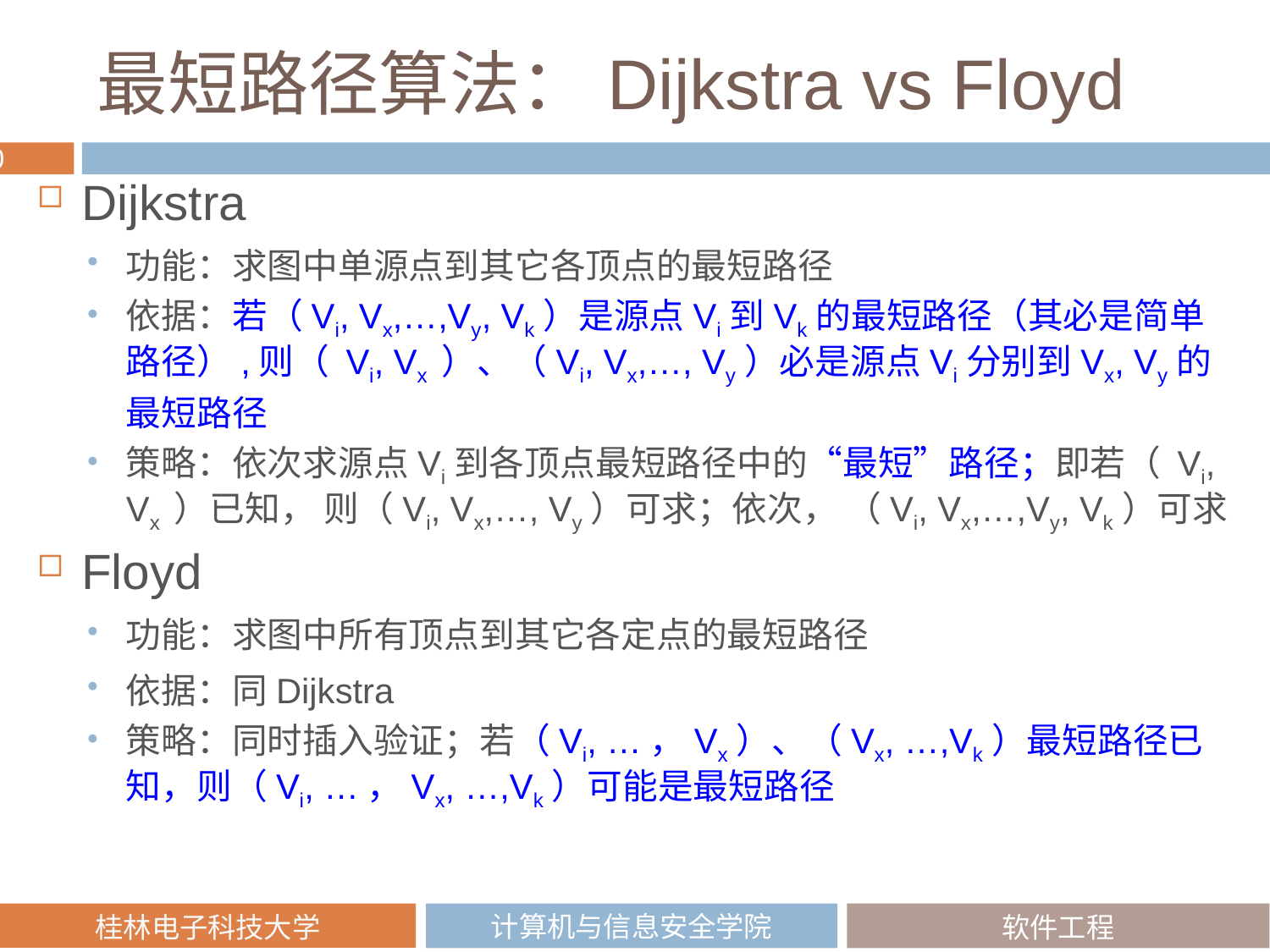

# 最短路径算法：Dijkstra vs Floyd
Dijkstra
功能：求图中单源点到其它各顶点的最短路径
依据：若（Vi, Vx,…,Vy, Vk）是源点Vi到Vk的最短路径（其必是简单路径）,则（ Vi, Vx ）、（Vi, Vx,…, Vy）必是源点Vi分别到Vx, Vy的最短路径
策略：依次求源点Vi到各顶点最短路径中的“最短”路径；即若（ Vi, Vx ）已知， 则（Vi, Vx,…, Vy）可求；依次， （Vi, Vx,…,Vy, Vk）可求
Floyd
功能：求图中所有顶点到其它各定点的最短路径
依据：同Dijkstra
策略：同时插入验证；若（Vi, …，Vx）、（Vx, …,Vk）最短路径已知，则（Vi, …，Vx, …,Vk）可能是最短路径